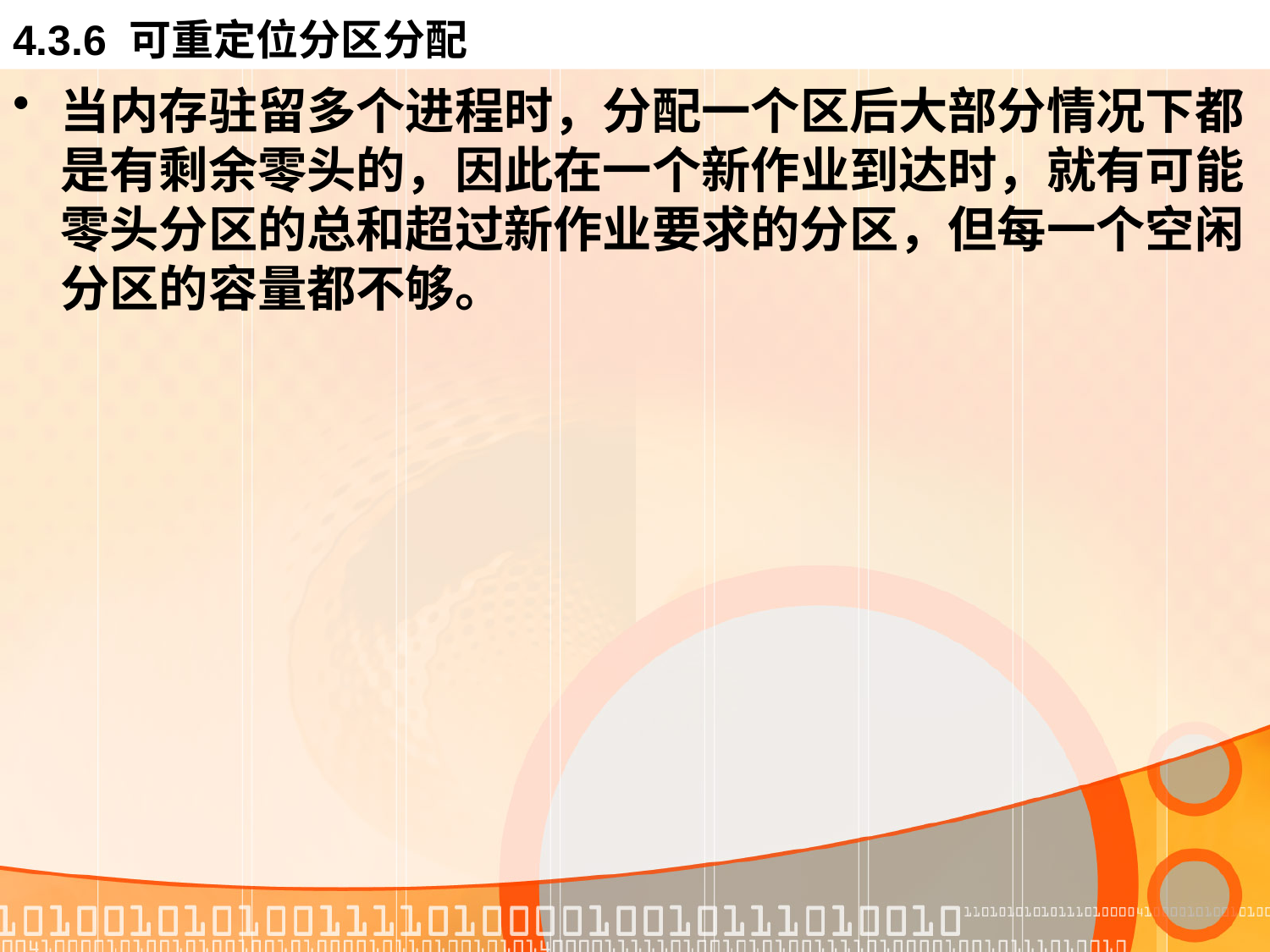

# 4.3.6 可重定位分区分配
当内存驻留多个进程时，分配一个区后大部分情况下都是有剩余零头的，因此在一个新作业到达时，就有可能零头分区的总和超过新作业要求的分区，但每一个空闲分区的容量都不够。